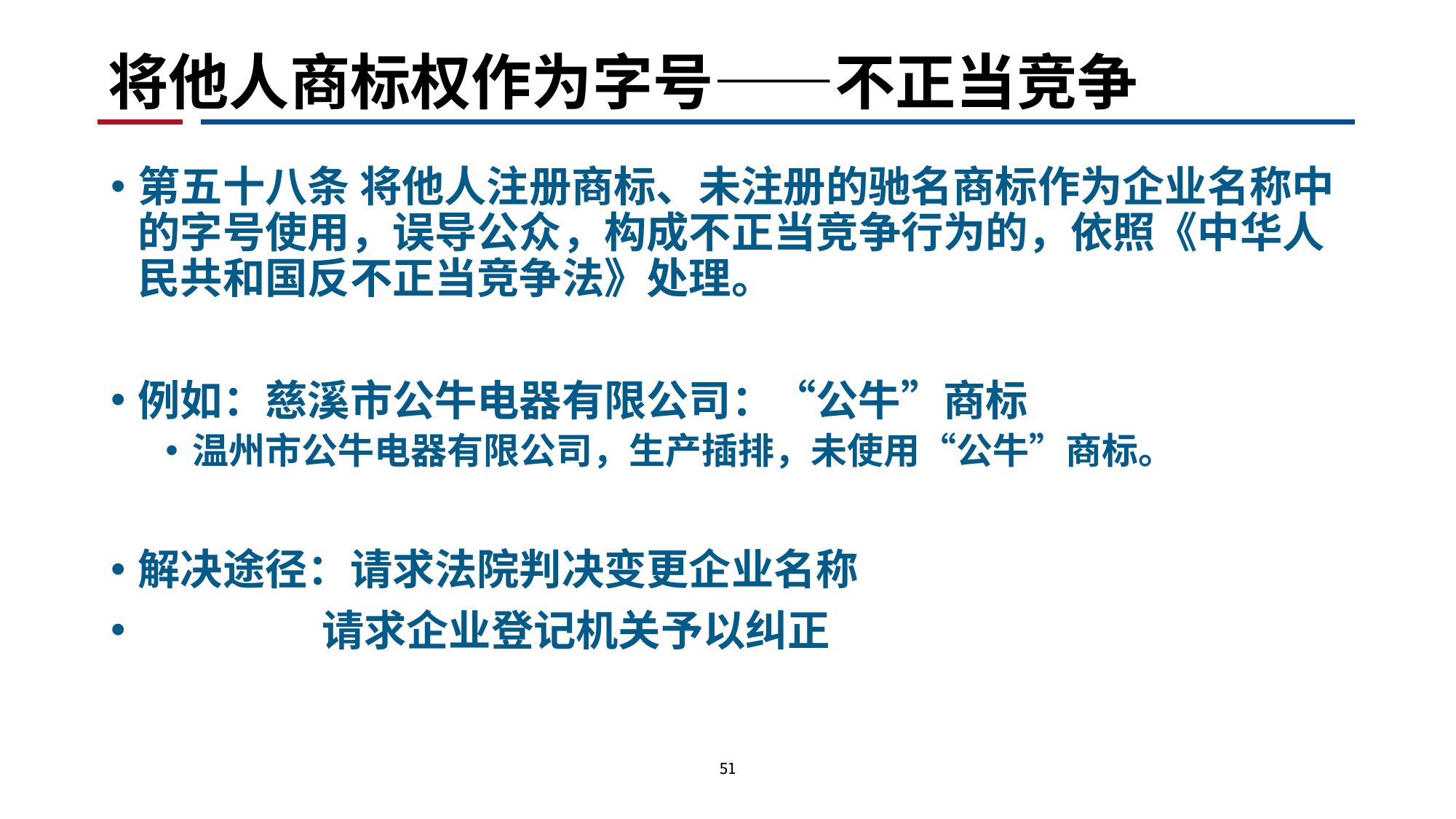

# 将他人商标权作为字号——不正当竞争
第五十八条 将他人注册商标、未注册的驰名商标作为企业名称中的字号使用，误导公众，构成不正当竞争行为的，依照《中华人民共和国反不正当竞争法》处理。

例如：慈溪市公牛电器有限公司：“公牛”商标
温州市公牛电器有限公司，生产插排，未使用“公牛”商标。

解决途径：请求法院判决变更企业名称
                  请求企业登记机关予以纠正

51